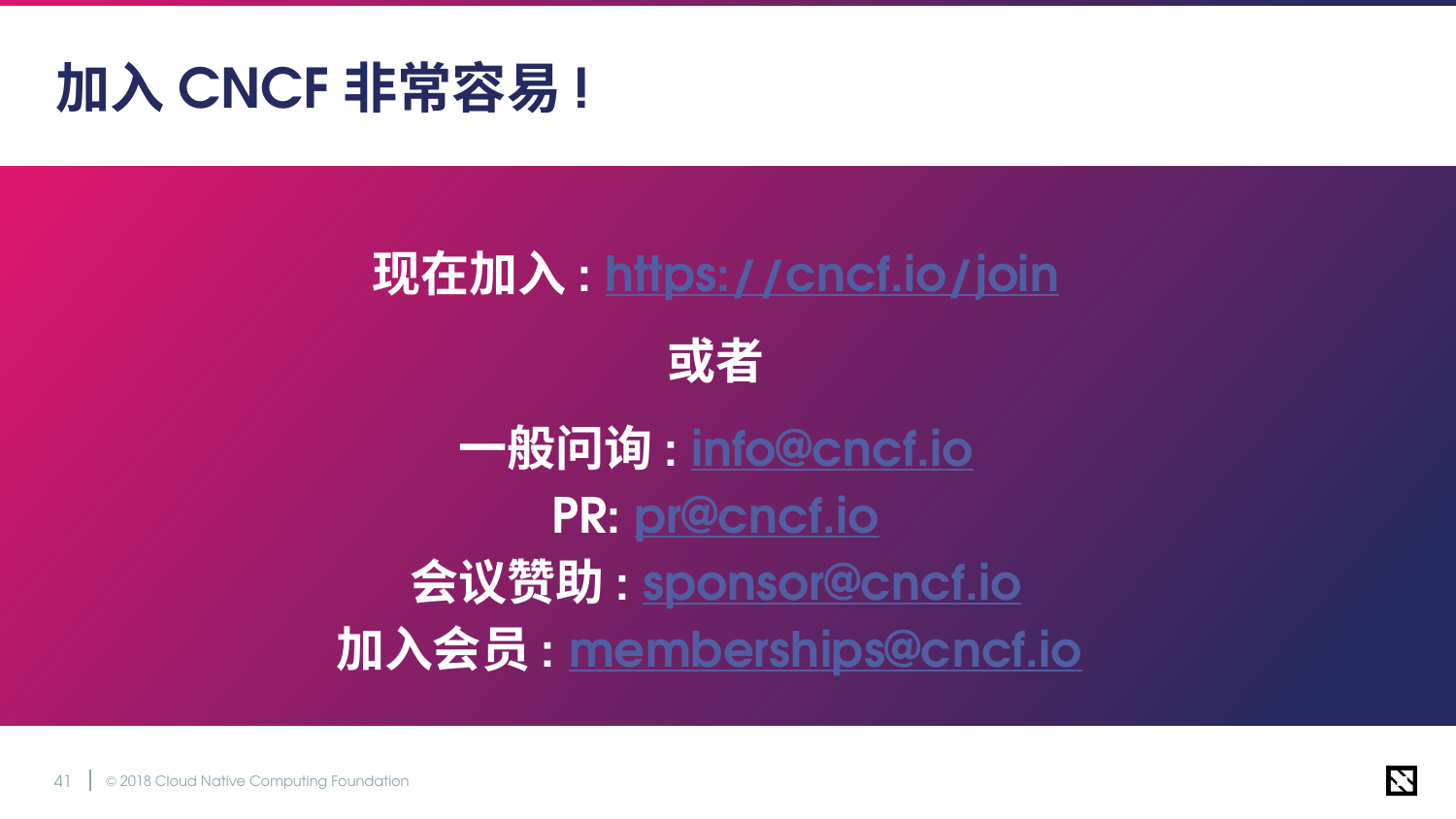

# 加入CNCF非常容易!

现在加入: https://cncf.io/join
或者
一般问询: info@cncf.io
PR: pr@cncf.io
会议赞助: sponsor@cncf.io
加入会员: memberships@cncf.io